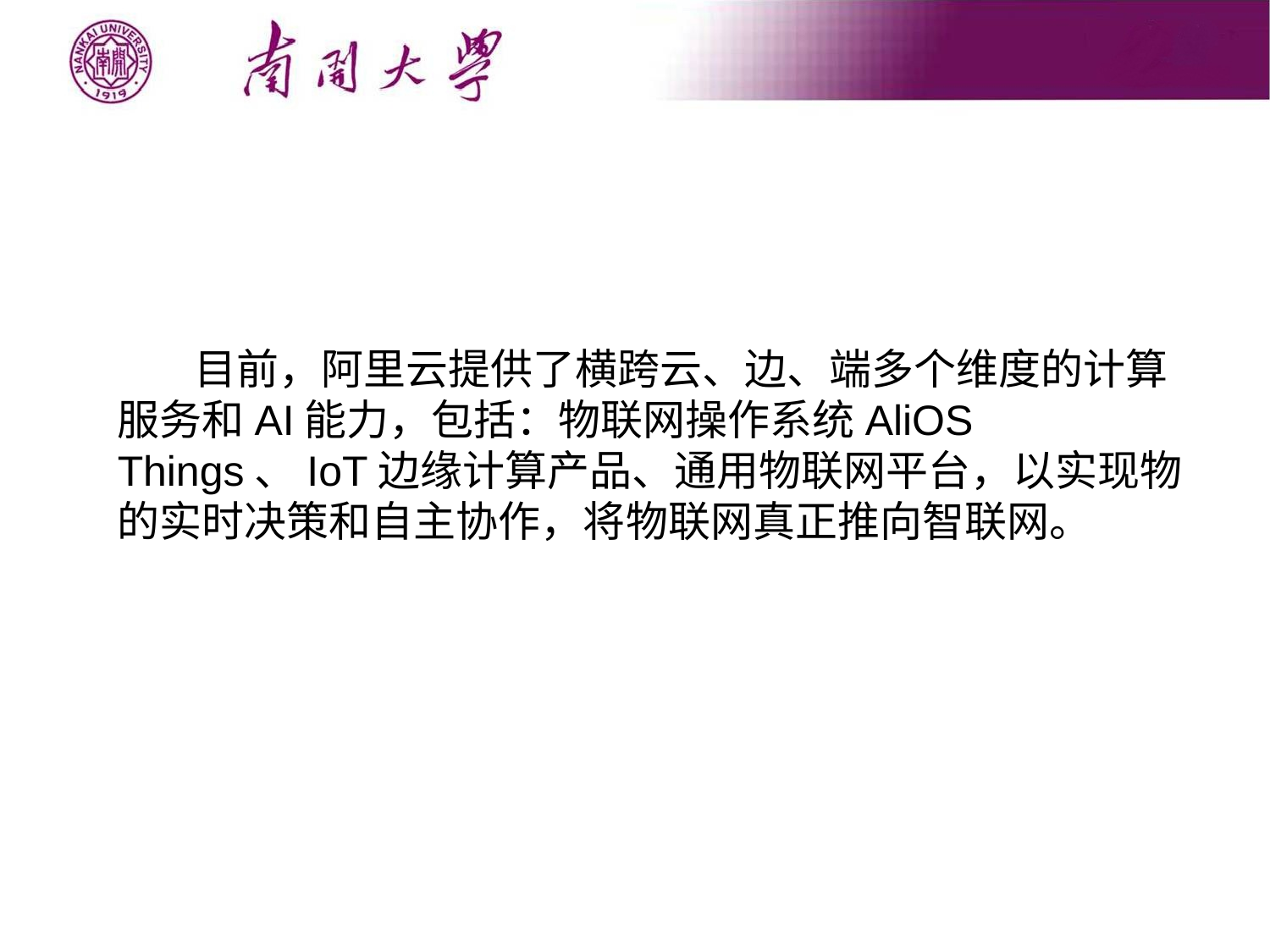

目前，阿里云提供了横跨云、边、端多个维度的计算服务和AI能力，包括：物联网操作系统AliOS Things、IoT边缘计算产品、通用物联网平台，以实现物的实时决策和自主协作，将物联网真正推向智联网。